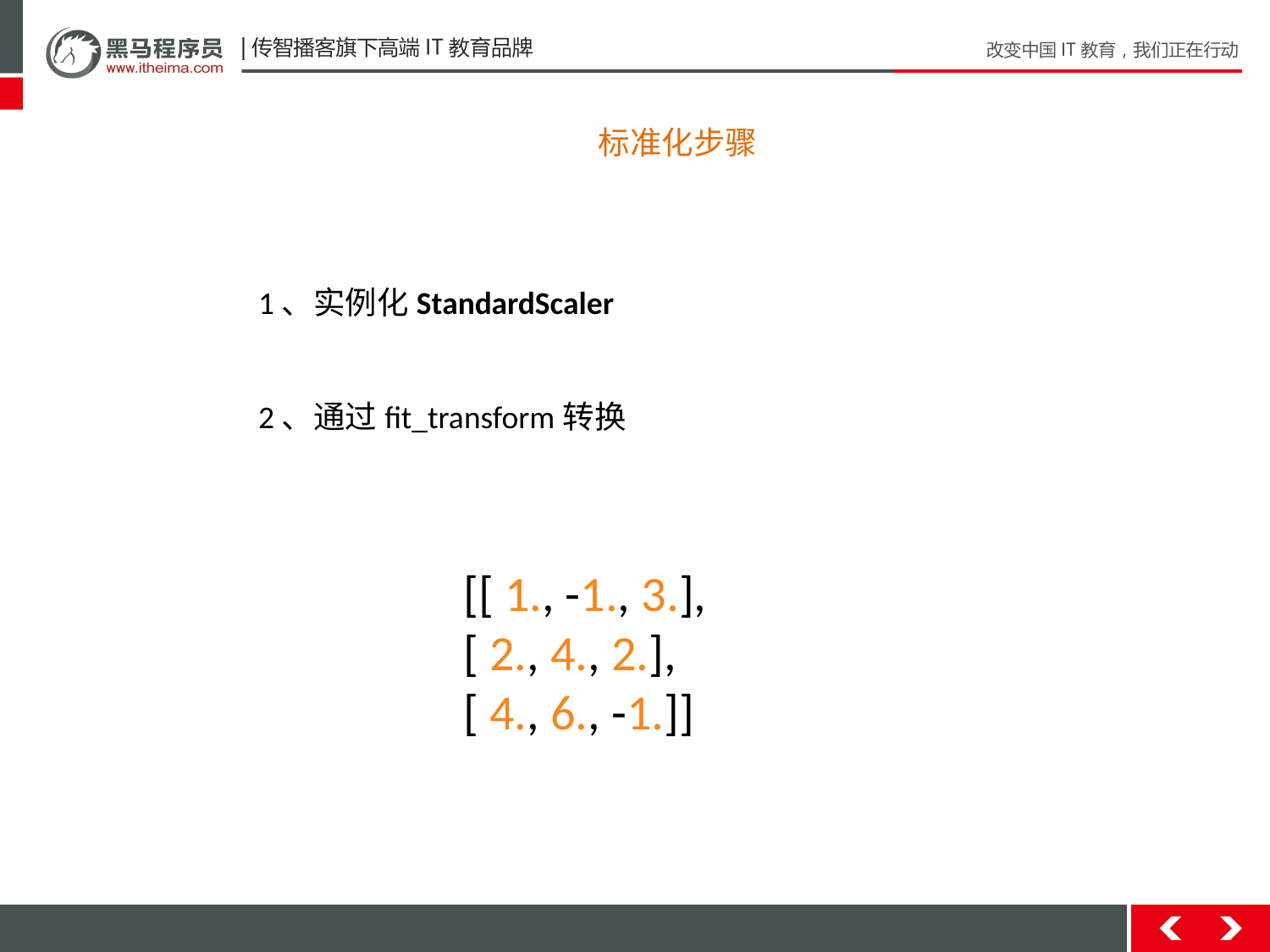

标准化步骤
1、实例化StandardScaler

2、通过fit_transform转换
[[ 1., -1., 3.],
[ 2., 4., 2.],
[ 4., 6., -1.]]